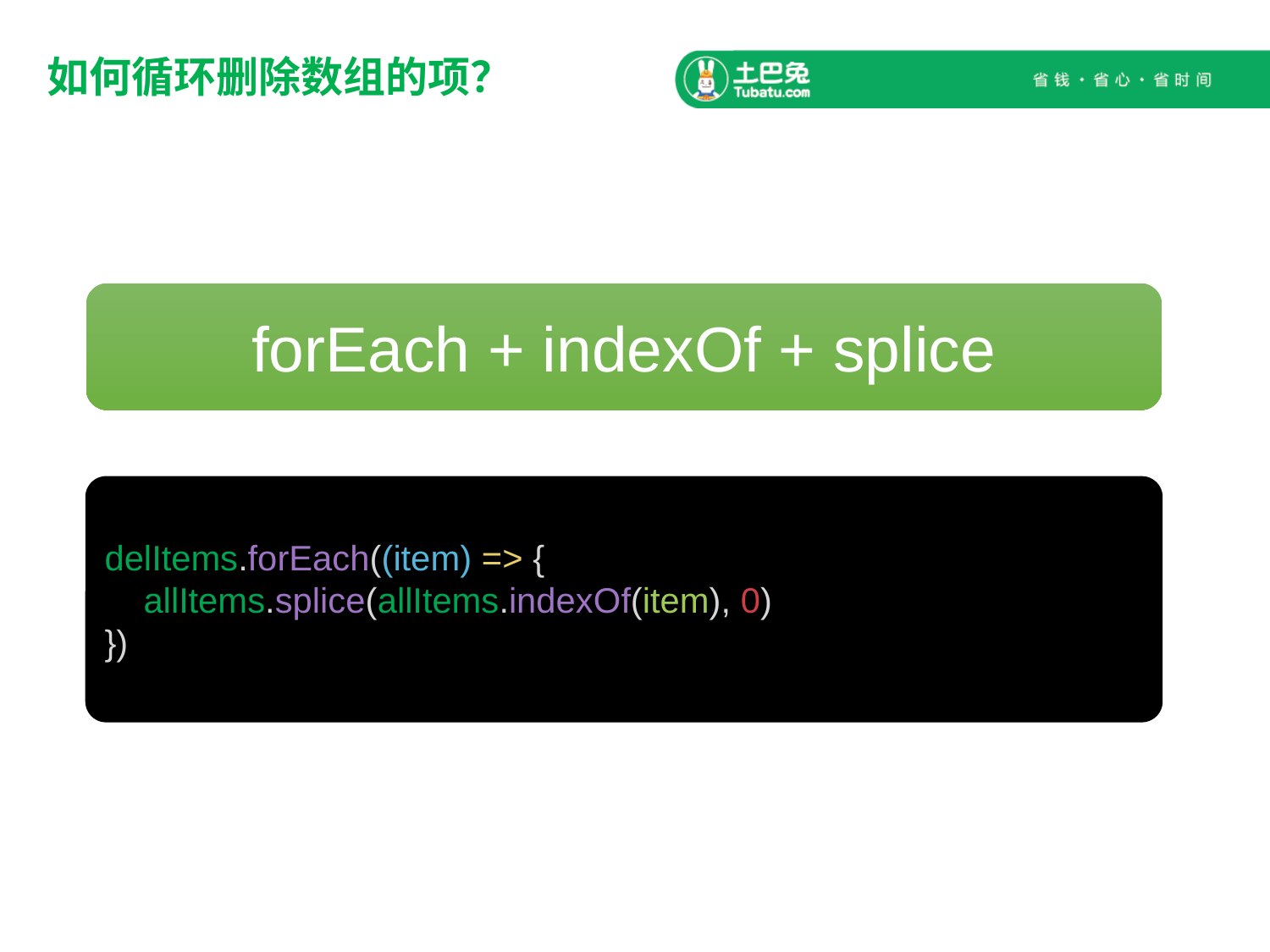

# 如何循环删除数组的项？
forEach + indexOf + splice

delItems.forEach((item) => {
    allItems.splice(allItems.indexOf(item), 0)
})